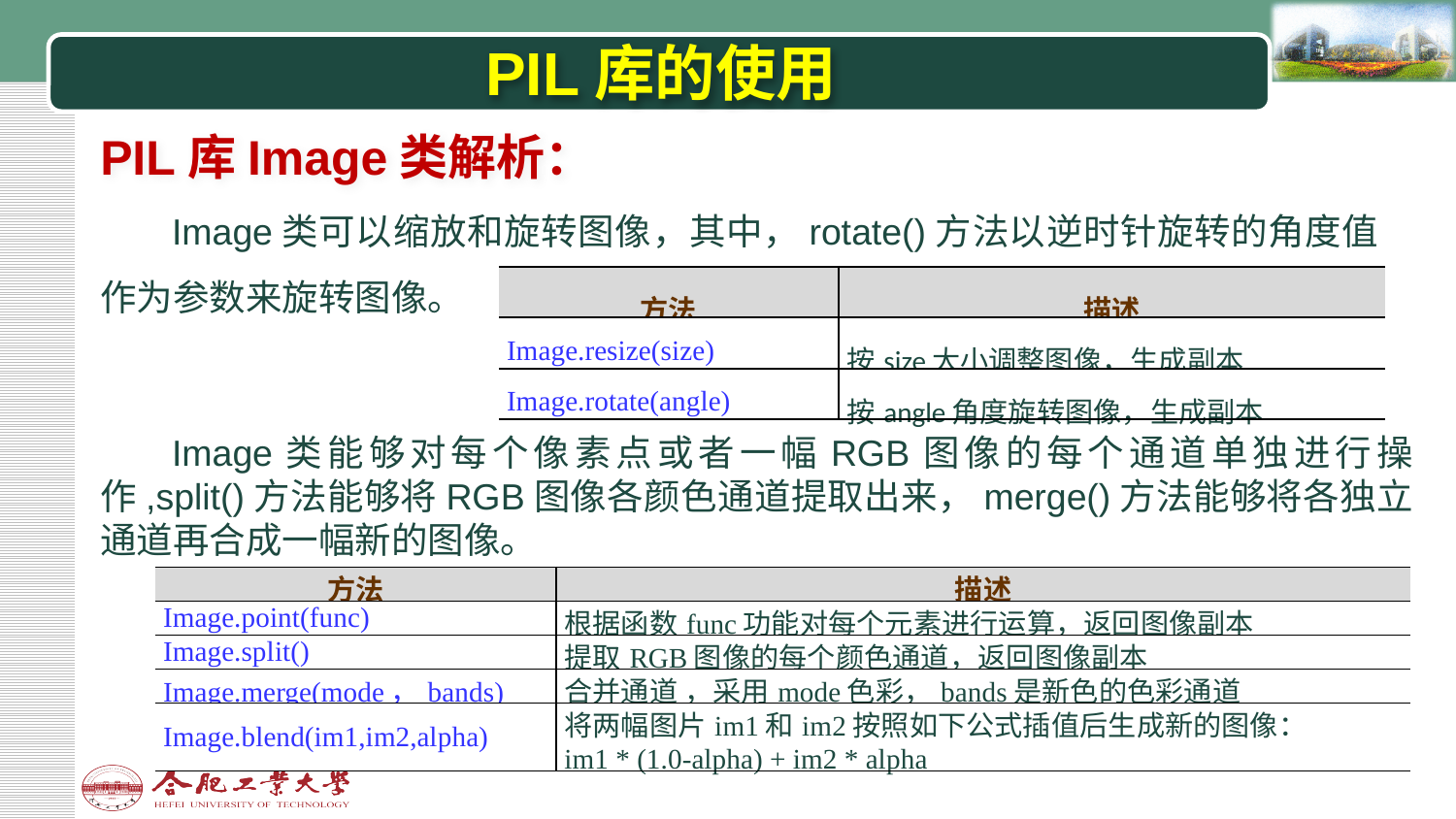

# PIL库的使用
PIL库Image类解析：
Image类可以缩放和旋转图像，其中，rotate()方法以逆时针旋转的角度值作为参数来旋转图像。
| 方法 | 描述 |
| --- | --- |
| Image.resize(size) | 按size大小调整图像，生成副本 |
| Image.rotate(angle) | 按angle角度旋转图像，生成副本 |
Image类能够对每个像素点或者一幅RGB图像的每个通道单独进行操作,split()方法能够将RGB图像各颜色通道提取出来，merge()方法能够将各独立通道再合成一幅新的图像。
| 方法 | 描述 |
| --- | --- |
| Image.point(func) | 根据函数func功能对每个元素进行运算，返回图像副本 |
| Image.split() | 提取RGB图像的每个颜色通道，返回图像副本 |
| Image.merge(mode，bands) | 合并通道 ，采用mode色彩，bands是新色的色彩通道 |
| Image.blend(im1,im2,alpha) | 将两幅图片im1和im2按照如下公式插值后生成新的图像： im1 \* (1.0-alpha) + im2 \* alpha |